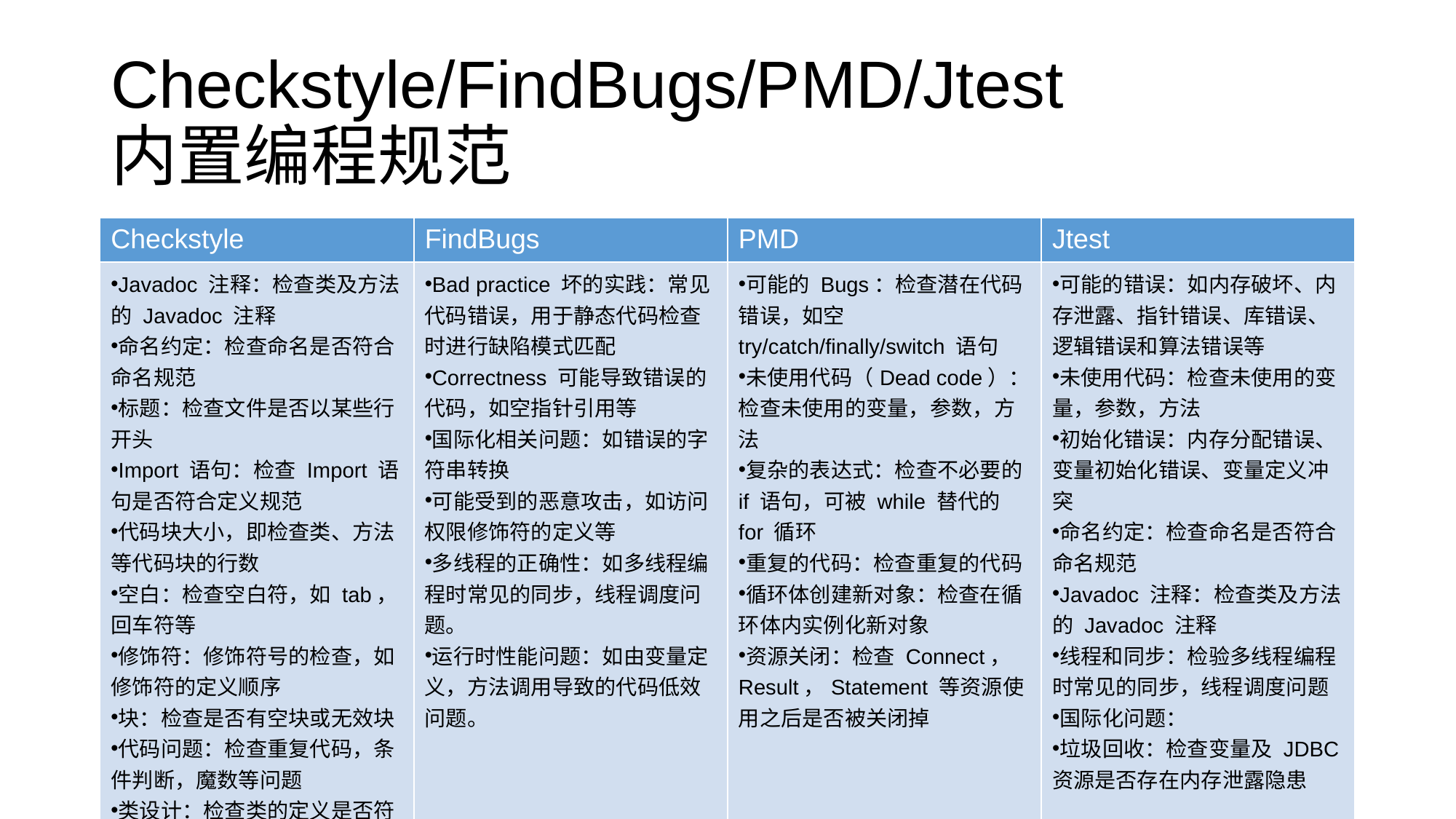

# Checkstyle/FindBugs/PMD/Jtest 内置编程规范
| Checkstyle | FindBugs | PMD | Jtest |
| --- | --- | --- | --- |
| Javadoc 注释：检查类及方法的 Javadoc 注释 命名约定：检查命名是否符合命名规范 标题：检查文件是否以某些行开头 Import 语句：检查 Import 语句是否符合定义规范 代码块大小，即检查类、方法等代码块的行数 空白：检查空白符，如 tab，回车符等 修饰符：修饰符号的检查，如修饰符的定义顺序 块：检查是否有空块或无效块 代码问题：检查重复代码，条件判断，魔数等问题 类设计：检查类的定义是否符合规范，如构造函数的定义等问题 | Bad practice 坏的实践：常见代码错误，用于静态代码检查时进行缺陷模式匹配 Correctness 可能导致错误的代码，如空指针引用等 国际化相关问题：如错误的字符串转换 可能受到的恶意攻击，如访问权限修饰符的定义等 多线程的正确性：如多线程编程时常见的同步，线程调度问题。 运行时性能问题：如由变量定义，方法调用导致的代码低效问题。 | 可能的 Bugs：检查潜在代码错误，如空 try/catch/finally/switch 语句 未使用代码（Dead code）：检查未使用的变量，参数，方法 复杂的表达式：检查不必要的 if 语句，可被 while 替代的 for 循环 重复的代码：检查重复的代码 循环体创建新对象：检查在循环体内实例化新对象 资源关闭：检查 Connect，Result，Statement 等资源使用之后是否被关闭掉 | 可能的错误：如内存破坏、内存泄露、指针错误、库错误、逻辑错误和算法错误等 未使用代码：检查未使用的变量，参数，方法 初始化错误：内存分配错误、变量初始化错误、变量定义冲突 命名约定：检查命名是否符合命名规范 Javadoc 注释：检查类及方法的 Javadoc 注释 线程和同步：检验多线程编程时常见的同步，线程调度问题 国际化问题： 垃圾回收：检查变量及 JDBC 资源是否存在内存泄露隐患 |